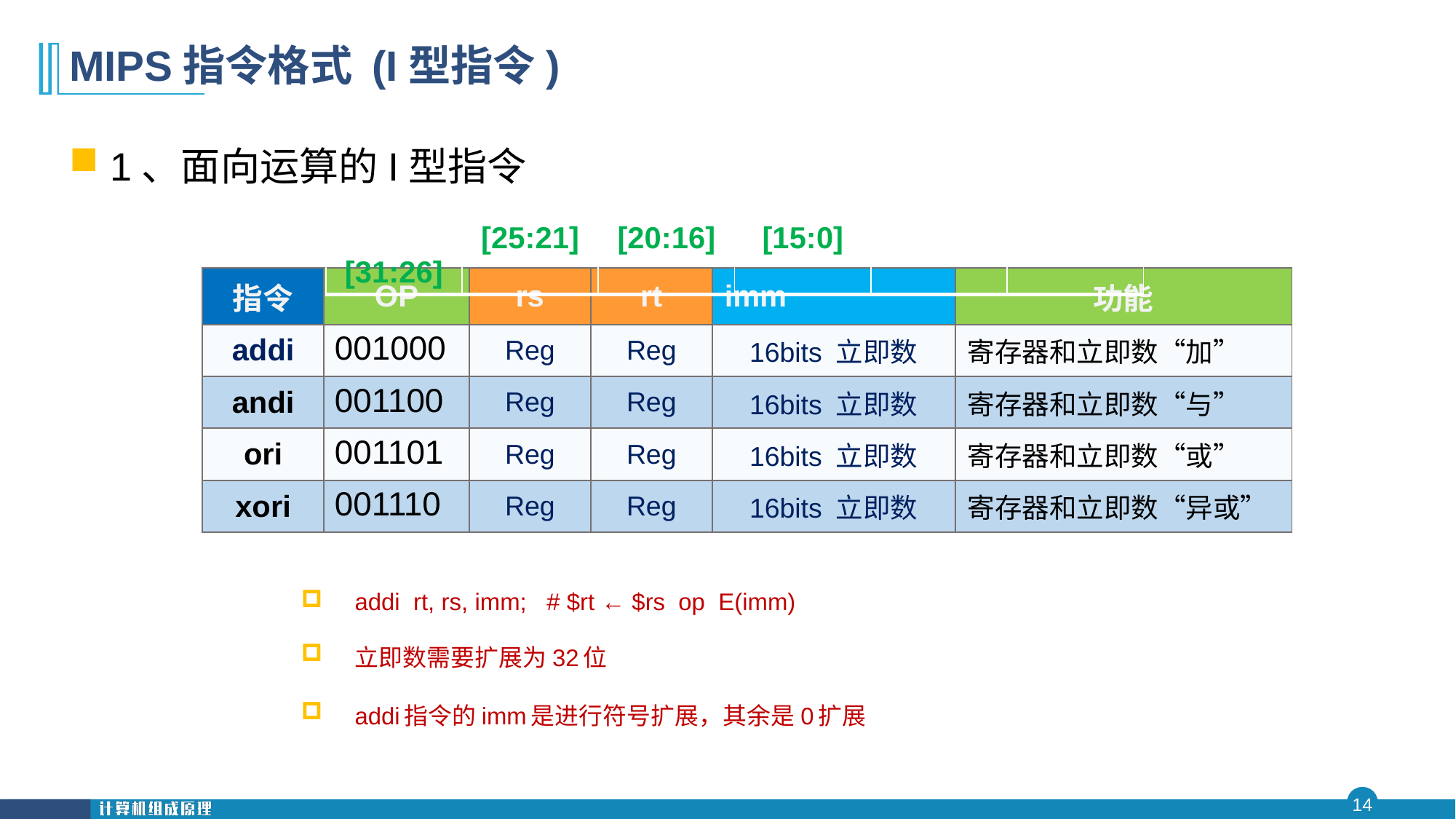

# MIPS指令格式 (I型指令)
1、面向运算的I型指令
| [31:26] | [25:21] | [20:16] | [15:0] |  |  |
| --- | --- | --- | --- | --- | --- |
| 指令 | OP | rs | rt | imm | 功能 |
| --- | --- | --- | --- | --- | --- |
| addi | 001000 | Reg | Reg | 16bits 立即数 | 寄存器和立即数“加” |
| andi | 001100 | Reg | Reg | 16bits 立即数 | 寄存器和立即数“与” |
| ori | 001101 | Reg | Reg | 16bits 立即数 | 寄存器和立即数“或” |
| xori | 001110 | Reg | Reg | 16bits 立即数 | 寄存器和立即数“异或” |
addi  rt, rs, imm;   # $rt ← $rs  op  E(imm)
立即数需要扩展为32位
addi指令的imm是进行符号扩展，其余是0扩展